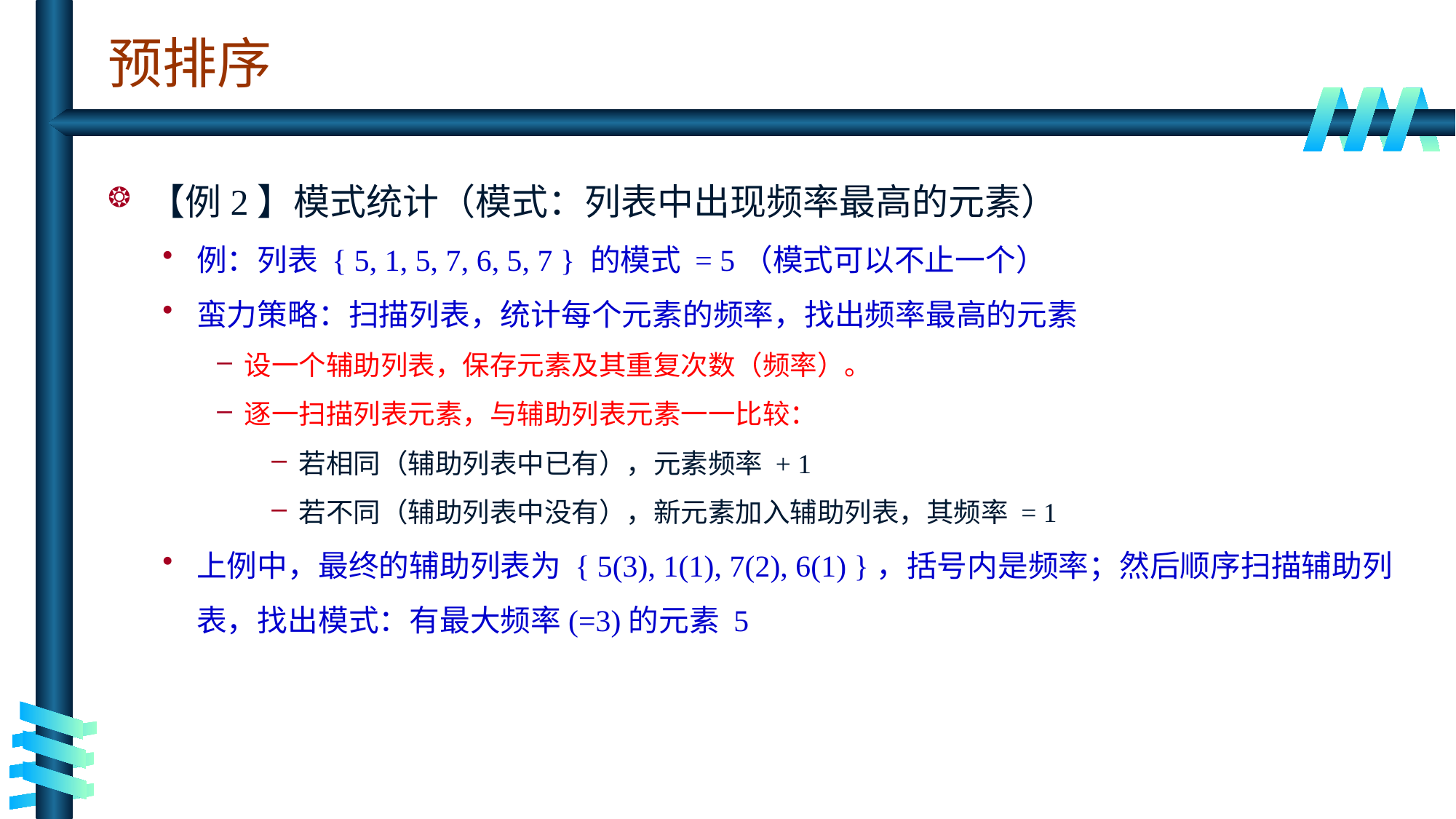

# 预排序
【例2】模式统计（模式：列表中出现频率最高的元素）
例：列表 { 5, 1, 5, 7, 6, 5, 7 } 的模式 = 5（模式可以不止一个）
蛮力策略：扫描列表，统计每个元素的频率，找出频率最高的元素
设一个辅助列表，保存元素及其重复次数（频率）。
逐一扫描列表元素，与辅助列表元素一一比较：
若相同（辅助列表中已有），元素频率 + 1
若不同（辅助列表中没有），新元素加入辅助列表，其频率 = 1
上例中，最终的辅助列表为 { 5(3), 1(1), 7(2), 6(1) }，括号内是频率；然后顺序扫描辅助列表，找出模式：有最大频率(=3)的元素 5